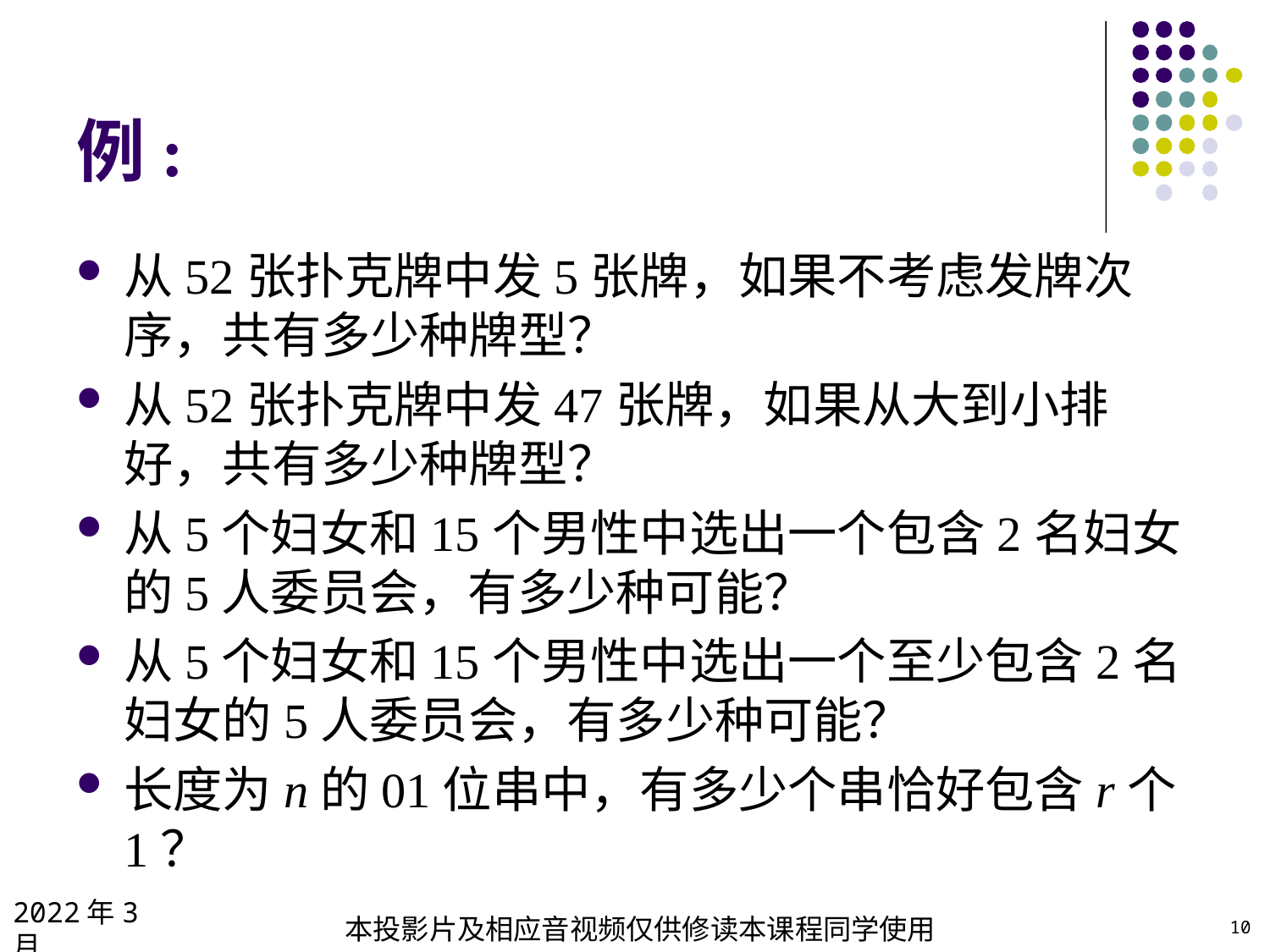

# 例:
从52张扑克牌中发5张牌，如果不考虑发牌次序，共有多少种牌型？
从52张扑克牌中发47张牌，如果从大到小排好，共有多少种牌型？
从5个妇女和15个男性中选出一个包含2名妇女的5人委员会，有多少种可能？
从5个妇女和15个男性中选出一个至少包含2名妇女的5人委员会，有多少种可能？
长度为n的01位串中，有多少个串恰好包含r个1？
2022年3月
本投影片及相应音视频仅供修读本课程同学使用
10